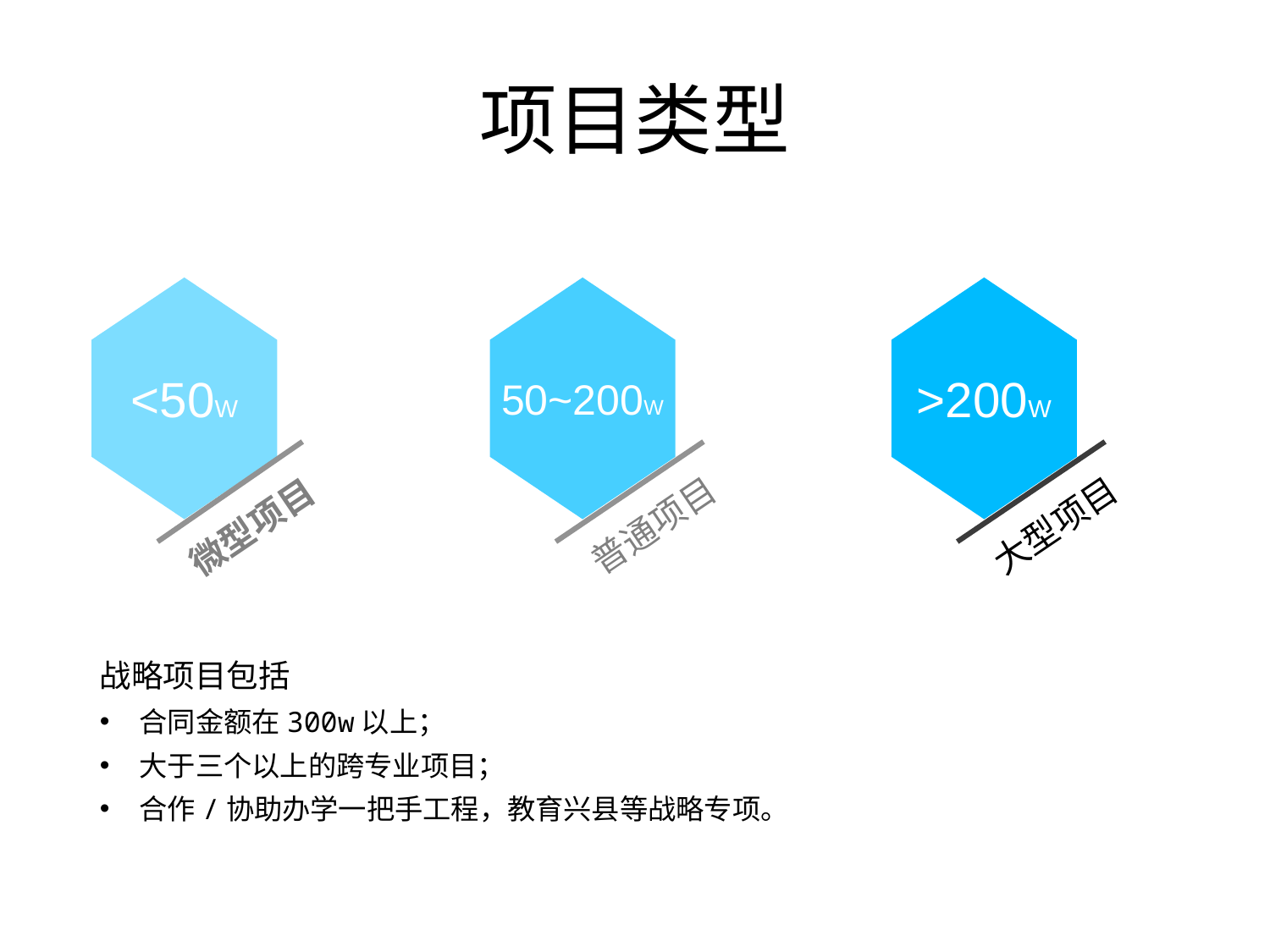

# 项目类型
<50W
50~200W
>200W
普通项目
大型项目
微型项目
战略项目包括
合同金额在300w以上；
大于三个以上的跨专业项目；
合作/协助办学一把手工程，教育兴县等战略专项。